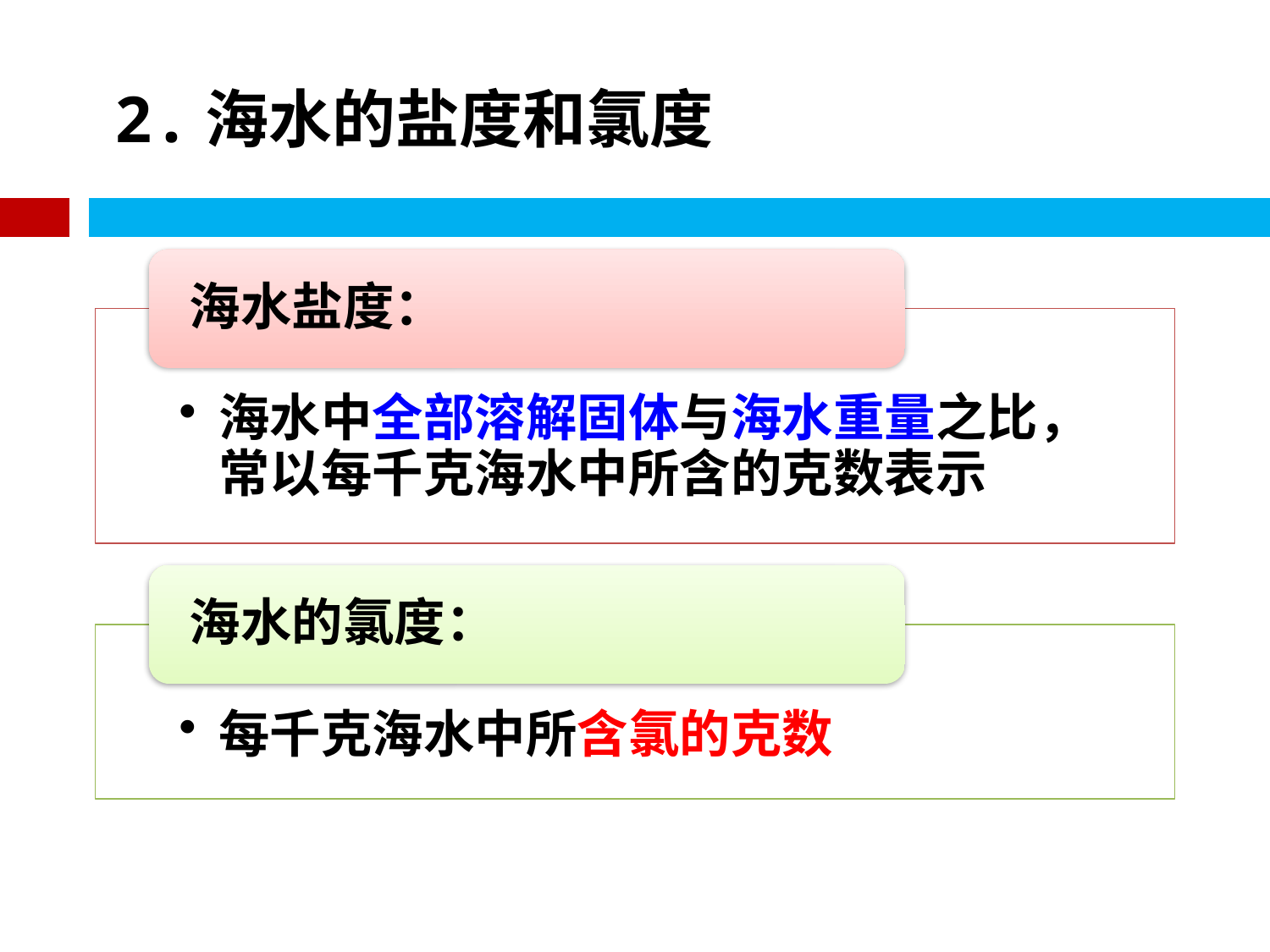

# 2.海水的盐度和氯度
海水中全部溶解固体与海水重量之比，常以每千克海水中所含的克数表示
海水盐度：
每千克海水中所含氯的克数
海水的氯度：